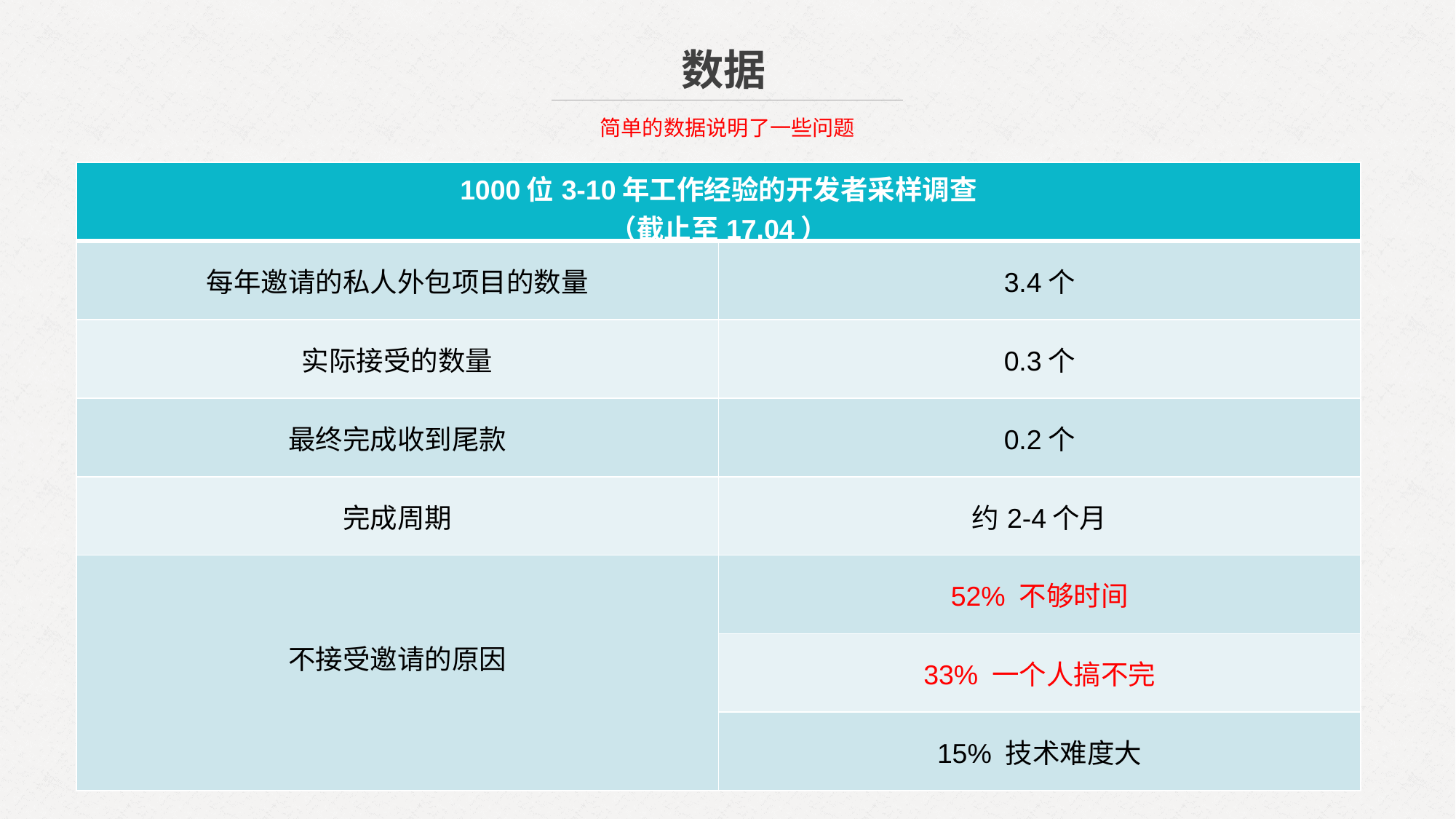

数据
简单的数据说明了一些问题
| 1000位3-10年工作经验的开发者采样调查 （截止至17.04） |  |
| --- | --- |
| 每年邀请的私人外包项目的数量 | 3.4个 |
| 实际接受的数量 | 0.3个 |
| 最终完成收到尾款 | 0.2个 |
| 完成周期 | 约2-4个月 |
| 不接受邀请的原因 | 52% 不够时间 |
|  | 33% 一个人搞不完 |
|  | 15% 技术难度大 |